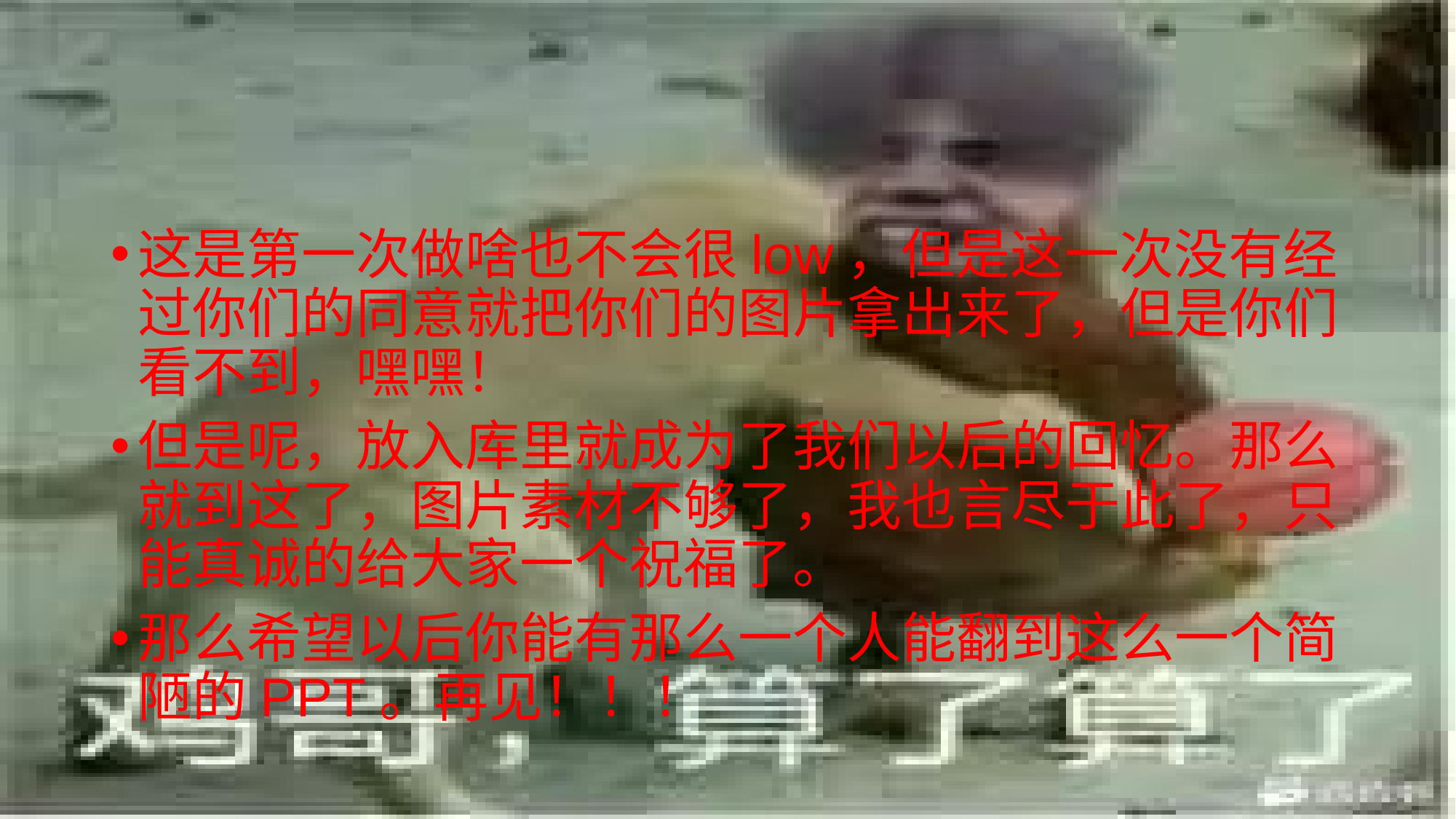

#
这是第一次做啥也不会很low，但是这一次没有经过你们的同意就把你们的图片拿出来了，但是你们看不到，嘿嘿！
但是呢，放入库里就成为了我们以后的回忆。那么就到这了，图片素材不够了，我也言尽于此了，只能真诚的给大家一个祝福了。
那么希望以后你能有那么一个人能翻到这么一个简陋的PPT。再见！！！